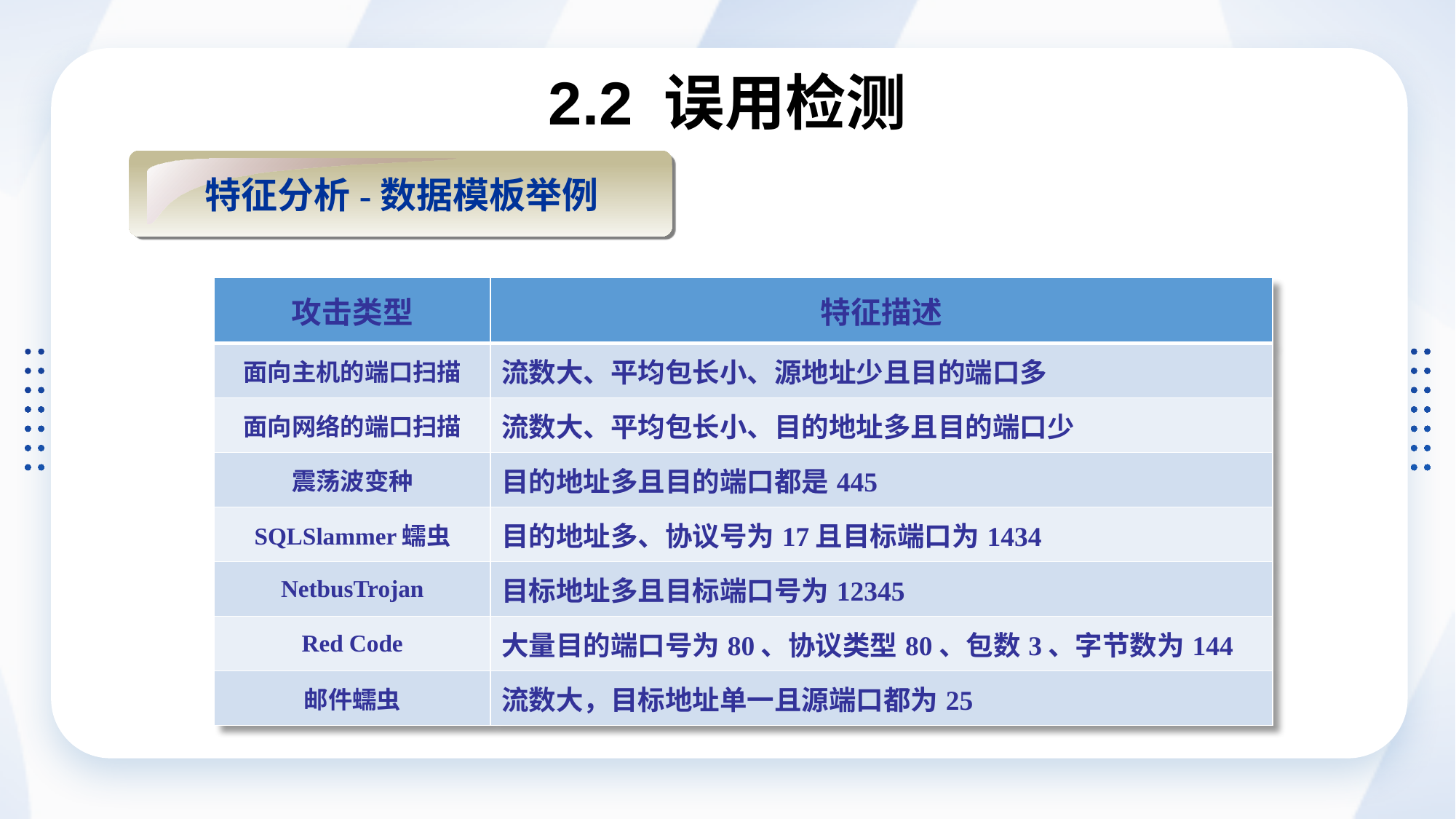

# 2.2 误用检测

特征分析-数据模板举例
| 攻击类型 | 特征描述 |
| --- | --- |
| 面向主机的端口扫描 | 流数大、平均包长小、源地址少且目的端口多 |
| 面向网络的端口扫描 | 流数大、平均包长小、目的地址多且目的端口少 |
| 震荡波变种 | 目的地址多且目的端口都是445 |
| SQLSlammer蠕虫 | 目的地址多、协议号为17且目标端口为1434 |
| NetbusTrojan | 目标地址多且目标端口号为12345 |
| Red Code | 大量目的端口号为80、协议类型80、包数3、字节数为144 |
| 邮件蠕虫 | 流数大，目标地址单一且源端口都为25 |